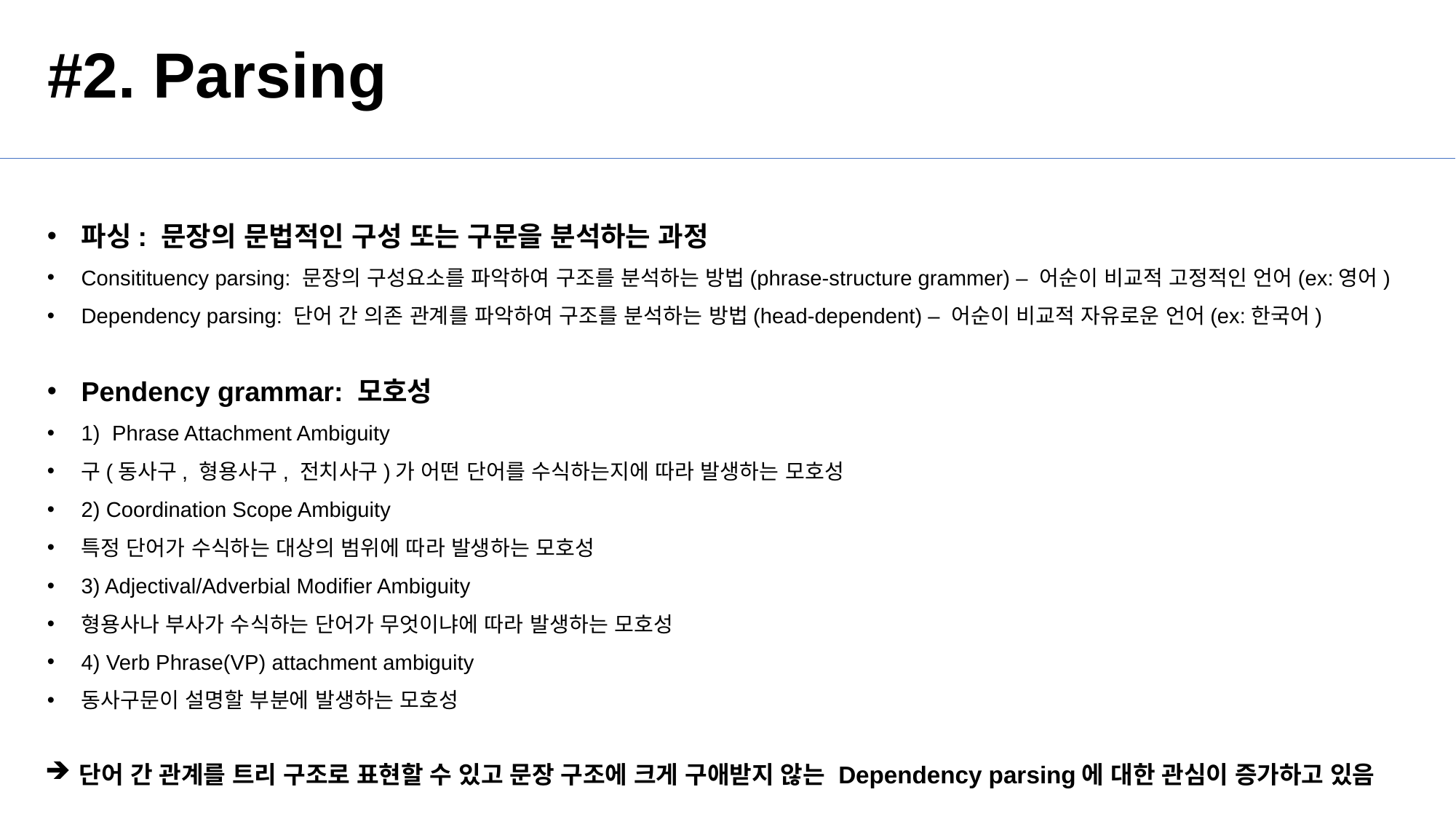

# #2. Parsing
파싱: 문장의 문법적인 구성 또는 구문을 분석하는 과정
Consitituency parsing: 문장의 구성요소를 파악하여 구조를 분석하는 방법(phrase-structure grammer) – 어순이 비교적 고정적인 언어(ex:영어)
Dependency parsing: 단어 간 의존 관계를 파악하여 구조를 분석하는 방법(head-dependent) – 어순이 비교적 자유로운 언어(ex:한국어)
Pendency grammar: 모호성
1)  Phrase Attachment Ambiguity
구(동사구, 형용사구, 전치사구)가 어떤 단어를 수식하는지에 따라 발생하는 모호성
2) Coordination Scope Ambiguity
특정 단어가 수식하는 대상의 범위에 따라 발생하는 모호성
3) Adjectival/Adverbial Modifier Ambiguity
형용사나 부사가 수식하는 단어가 무엇이냐에 따라 발생하는 모호성
4) Verb Phrase(VP) attachment ambiguity
동사구문이 설명할 부분에 발생하는 모호성
단어 간 관계를 트리 구조로 표현할 수 있고 문장 구조에 크게 구애받지 않는 Dependency parsing에 대한 관심이 증가하고 있음